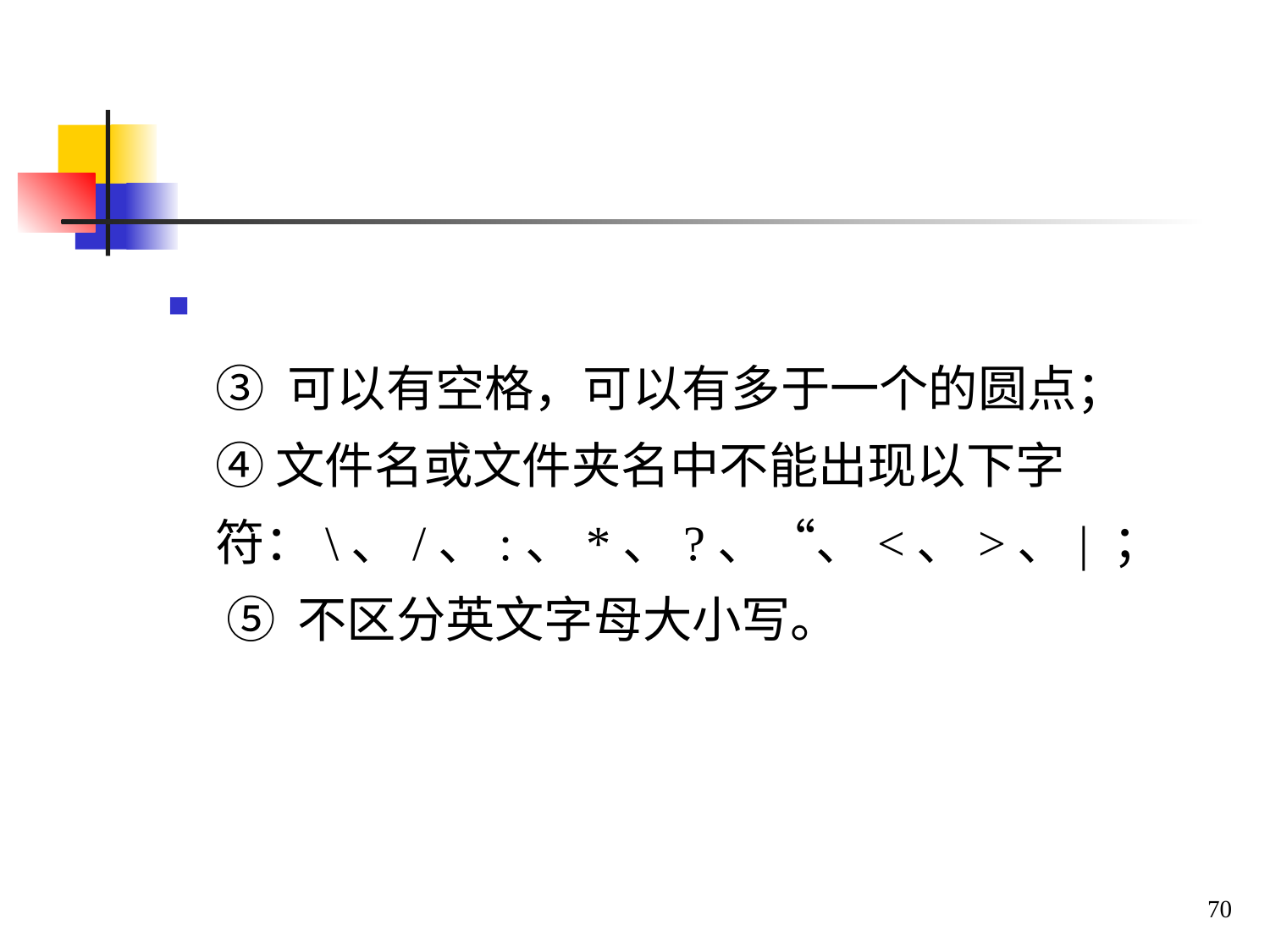

#
③ 可以有空格，可以有多于一个的圆点；
④ 文件名或文件夹名中不能出现以下字符：\、/、:、*、?、“、<、>、| ；
 ⑤  不区分英文字母大小写。

70